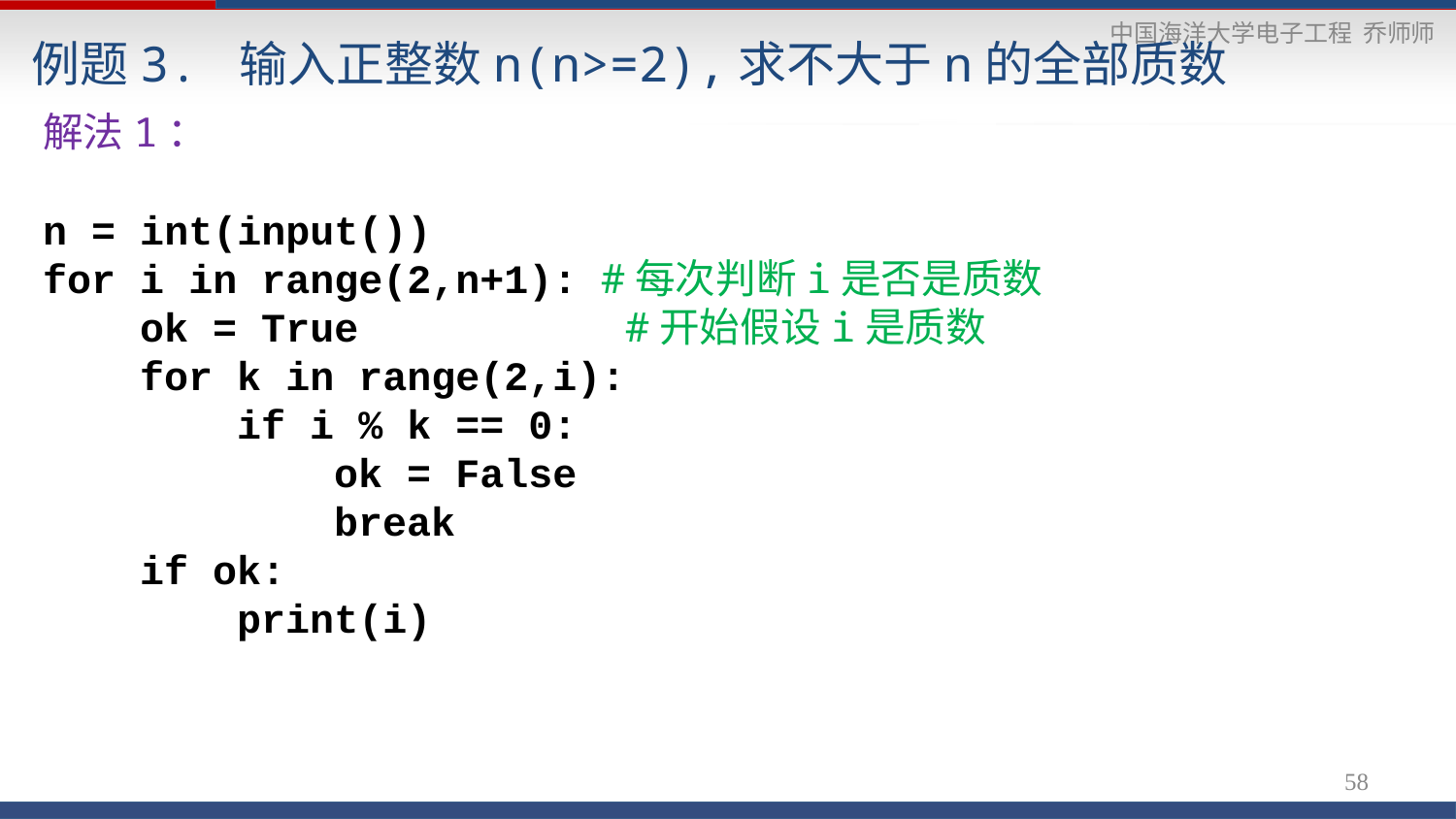

# 例题3. 输入正整数n(n>=2),求不大于n的全部质数
解法1：

n = int(input())
for i in range(2,n+1): #每次判断i是否是质数
    ok = True		#开始假设i是质数
    for k in range(2,i):
        if i % k == 0:
            ok = False
            break
    if ok:
        print(i)
58